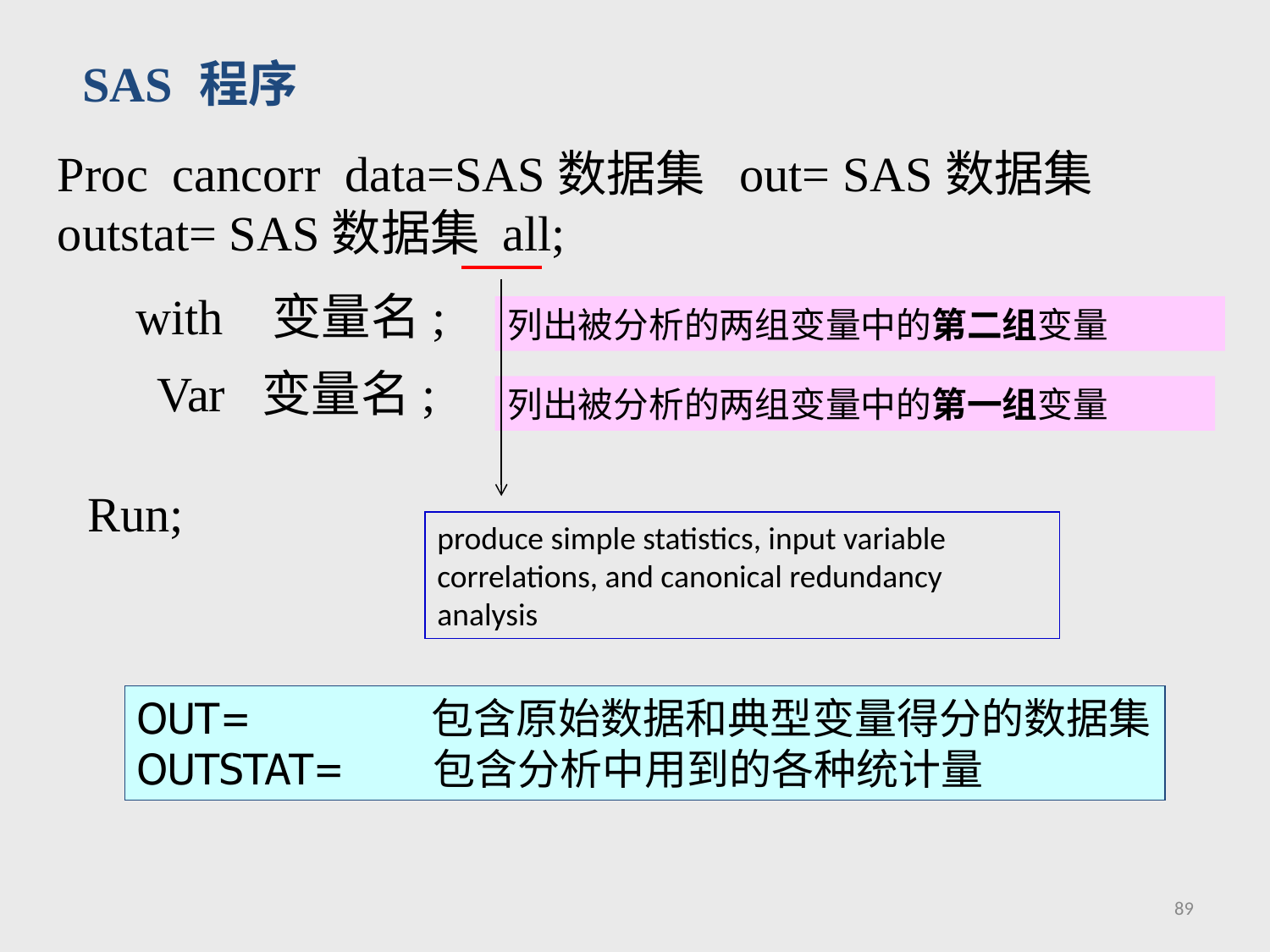

SAS 程序
Proc  cancorr  data=SAS数据集  out= SAS数据集  outstat= SAS数据集 all;
with   变量名;
列出被分析的两组变量中的第二组变量
Var  变量名;
列出被分析的两组变量中的第一组变量
Run;
produce simple statistics, input variable correlations, and canonical redundancy analysis
OUT=             包含原始数据和典型变量得分的数据集
OUTSTAT=      包含分析中用到的各种统计量
89